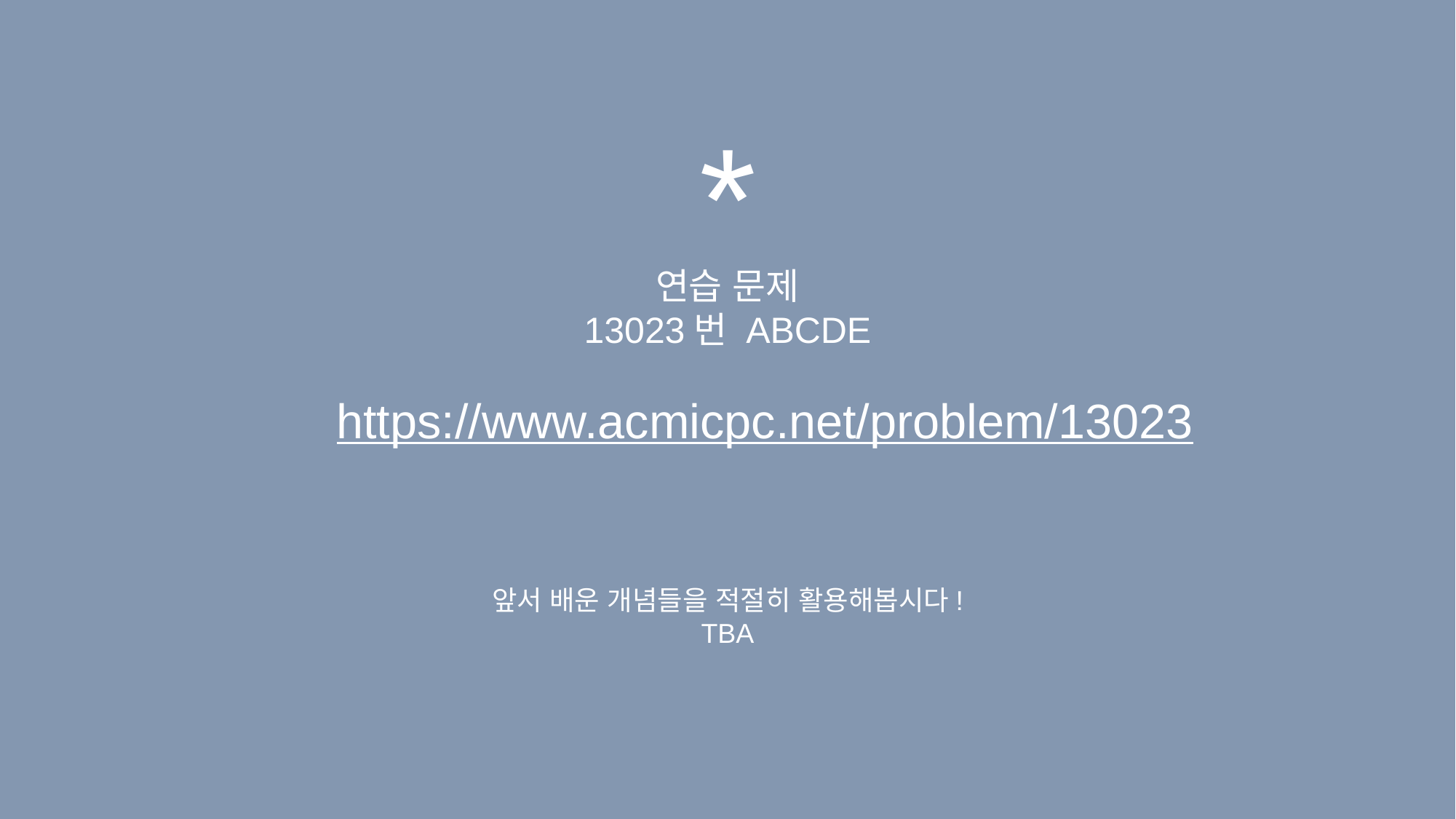

*
연습 문제
13023번 ABCDE

https://www.acmicpc.net/problem/13023

앞서 배운 개념들을 적절히 활용해봅시다!
TBA